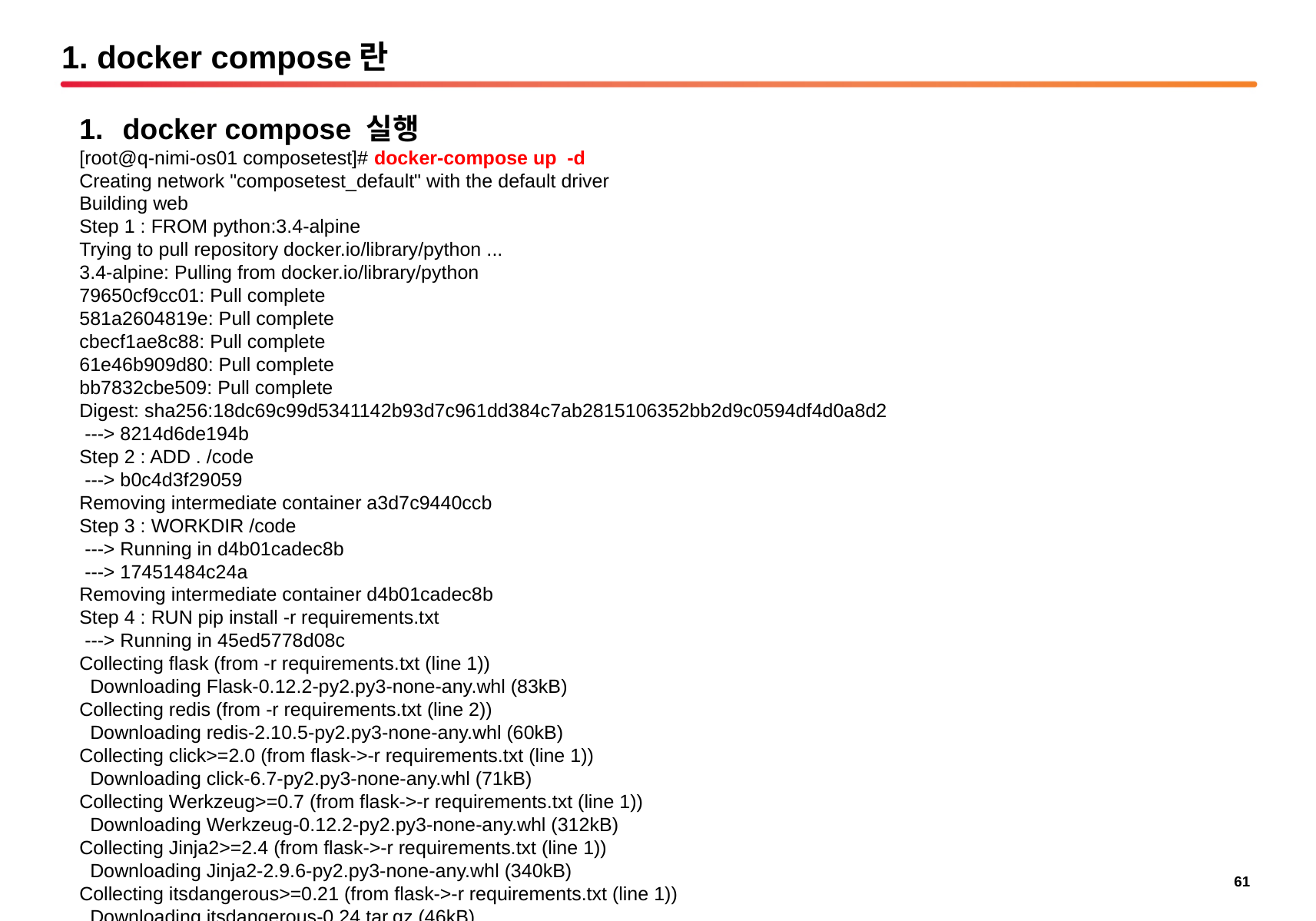

# 1. docker compose란
docker compose 실행
[root@q-nimi-os01 composetest]# docker-compose up  -d
Creating network "composetest_default" with the default driver
Building web
Step 1 : FROM python:3.4-alpine
Trying to pull repository docker.io/library/python ...
3.4-alpine: Pulling from docker.io/library/python
79650cf9cc01: Pull complete
581a2604819e: Pull complete
cbecf1ae8c88: Pull complete
61e46b909d80: Pull complete
bb7832cbe509: Pull complete
Digest: sha256:18dc69c99d5341142b93d7c961dd384c7ab2815106352bb2d9c0594df4d0a8d2
 ---> 8214d6de194b
Step 2 : ADD . /code
 ---> b0c4d3f29059
Removing intermediate container a3d7c9440ccb
Step 3 : WORKDIR /code
 ---> Running in d4b01cadec8b
 ---> 17451484c24a
Removing intermediate container d4b01cadec8b
Step 4 : RUN pip install -r requirements.txt
 ---> Running in 45ed5778d08c
Collecting flask (from -r requirements.txt (line 1))
  Downloading Flask-0.12.2-py2.py3-none-any.whl (83kB)
Collecting redis (from -r requirements.txt (line 2))
  Downloading redis-2.10.5-py2.py3-none-any.whl (60kB)
Collecting click>=2.0 (from flask->-r requirements.txt (line 1))
  Downloading click-6.7-py2.py3-none-any.whl (71kB)
Collecting Werkzeug>=0.7 (from flask->-r requirements.txt (line 1))
  Downloading Werkzeug-0.12.2-py2.py3-none-any.whl (312kB)
Collecting Jinja2>=2.4 (from flask->-r requirements.txt (line 1))
  Downloading Jinja2-2.9.6-py2.py3-none-any.whl (340kB)
Collecting itsdangerous>=0.21 (from flask->-r requirements.txt (line 1))
  Downloading itsdangerous-0.24.tar.gz (46kB)
Collecting MarkupSafe>=0.23 (from Jinja2>=2.4->flask->-r requirements.txt (line 1))
  Downloading MarkupSafe-1.0.tar.gz
Building wheels for collected packages: itsdangerous, MarkupSafe
  Running setup.py bdist_wheel for itsdangerous: started
  Running setup.py bdist_wheel for itsdangerous: finished with status 'done'
  Stored in directory: /root/.cache/pip/wheels/fc/a8/66/24d655233c757e178d45dea2de22a04c6d92766abfb741129a
  Running setup.py bdist_wheel for MarkupSafe: started
  Running setup.py bdist_wheel for MarkupSafe: finished with status 'done'
  Stored in directory: /root/.cache/pip/wheels/88/a7/30/e39a54a87bcbe25308fa3ca64e8ddc75d9b3e5afa21ee32d57
Successfully built itsdangerous MarkupSafe
Installing collected packages: click, Werkzeug, MarkupSafe, Jinja2, itsdangerous, flask, redis
Successfully installed Jinja2-2.9.6 MarkupSafe-1.0 Werkzeug-0.12.2 click-6.7 flask-0.12.2 itsdangerous-0.24 redis-2.10.5
 ---> 6dbca6100a28
Removing intermediate container 45ed5778d08c
Step 5 : CMD python app.py
 ---> Running in eb853397caf6
 ---> 25b0e430a4d6
Removing intermediate container eb853397caf6
Successfully built 25b0e430a4d6
WARNING: Image for service web was built because it did not already exist. To rebuild this image you must use `docker-compose build` or `docker-compose up --build`.
Pulling redis (redis:alpine)...
Trying to pull repository docker.io/library/redis ...
alpine: Pulling from docker.io/library/redis
cfc728c1c558: Pull complete
8eda5cfd7e0a: Pull complete
8acb752a319b: Pull complete
d3f4252a06b0: Pull complete
7a3fa6651a53: Pull complete
8d583b32c93f: Pull complete
Digest: sha256:03789f402b2ecfb98184bf128d180f398f81c63364948ff1454583b02442f73b
Creating composetest_web_1 ...
Creating composetest_redis_1 ...
Creating composetest_redis_1
Creating composetest_web_1 ... done
Attaching to composetest_redis_1, composetest_web_1
redis_1  | 1:C 25 May 03:35:15.058 # Warning: no config file specified, using the default config. In order to specify a config file use redis-server /path/to/redis.conf
redis_1  |                 _._
redis_1  |            _.-``__ ''-._
redis_1  |       _.-``    `.  `_.  ''-._           Redis 3.2.9 (00000000/0) 64 bit
redis_1  |   .-`` .-```.  ```\/    _.,_ ''-._
redis_1  |  (    '      ,       .-`  | `,    )     Running in standalone mode
redis_1  |  |`-._`-...-` __...-.``-._|'` _.-'|     Port: 6379
redis_1  |  |    `-._   `._    /     _.-'    |     PID: 1
redis_1  |   `-._    `-._  `-./  _.-'    _.-'
redis_1  |  |`-._`-._    `-.__.-'    _.-'_.-'|
redis_1  |  |    `-._`-._        _.-'_.-'    |           http://redis.io
redis_1  |   `-._    `-._`-.__.-'_.-'    _.-'
redis_1  |  |`-._`-._    `-.__.-'    _.-'_.-'|
redis_1  |  |    `-._`-._        _.-'_.-'    |
redis_1  |   `-._    `-._`-.__.-'_.-'    _.-'
redis_1  |       `-._    `-.__.-'    _.-'
redis_1  |           `-._        _.-'
redis_1  |               `-.__.-'
redis_1  |
redis_1  | 1:M 25 May 03:35:15.060 # WARNING: The TCP backlog setting of 511 cannot be enforced because /proc/sys/net/core/somaxconn is set to the lower value of 128.
redis_1  | 1:M 25 May 03:35:15.060 # Server started, Redis version 3.2.9
redis_1  | 1:M 25 May 03:35:15.060 # WARNING overcommit_memory is set to 0! Background save may fail under low memory condition. To fix this issue add 'vm.overcommit_memory = 1' to /etc/sysctl.conf and then reboot or run the command 'sysctl vm.overcommit_memory=1' for this to take effect.
redis_1  | 1:M 25 May 03:35:15.060 # WARNING you have Transparent Huge Pages (THP) support enabled in your kernel. This will create latency and memory usage issues with Redis. To fix this issue run the command 'echo never > /sys/kernel/mm/transparent_hugepage/enabled' as root, and add it to your /etc/rc.local in order to retain the setting after a reboot. Redis must be restarted after THP is disabled.
redis_1  | 1:M 25 May 03:35:15.060 * The server is now ready to accept connections on port 6379
web_1    |  * Running on http://0.0.0.0:5000/ (Press CTRL+C to quit)
web_1    |  * Restarting with stat
web_1    |  * Debugger is active!
web_1    |  * Debugger PIN: 121-515-092
web_1    | 10.40.99.138 - - [25/May/2017 03:37:09] "GET / HTTP/1.1" 200 -
web_1    | 10.40.99.138 - - [25/May/2017 03:37:13] "GET / HTTP/1.1" 200 -
web_1    |  * Detected change in '/code/app.py', reloading
web_1    |  * Restarting with stat
web_1    |  * Debugger is active!
web_1    |  * Debugger PIN: 121-515-092
web_1    | 10.40.99.138 - - [25/May/2017 03:38:07] "GET / HTTP/1.1" 200 -